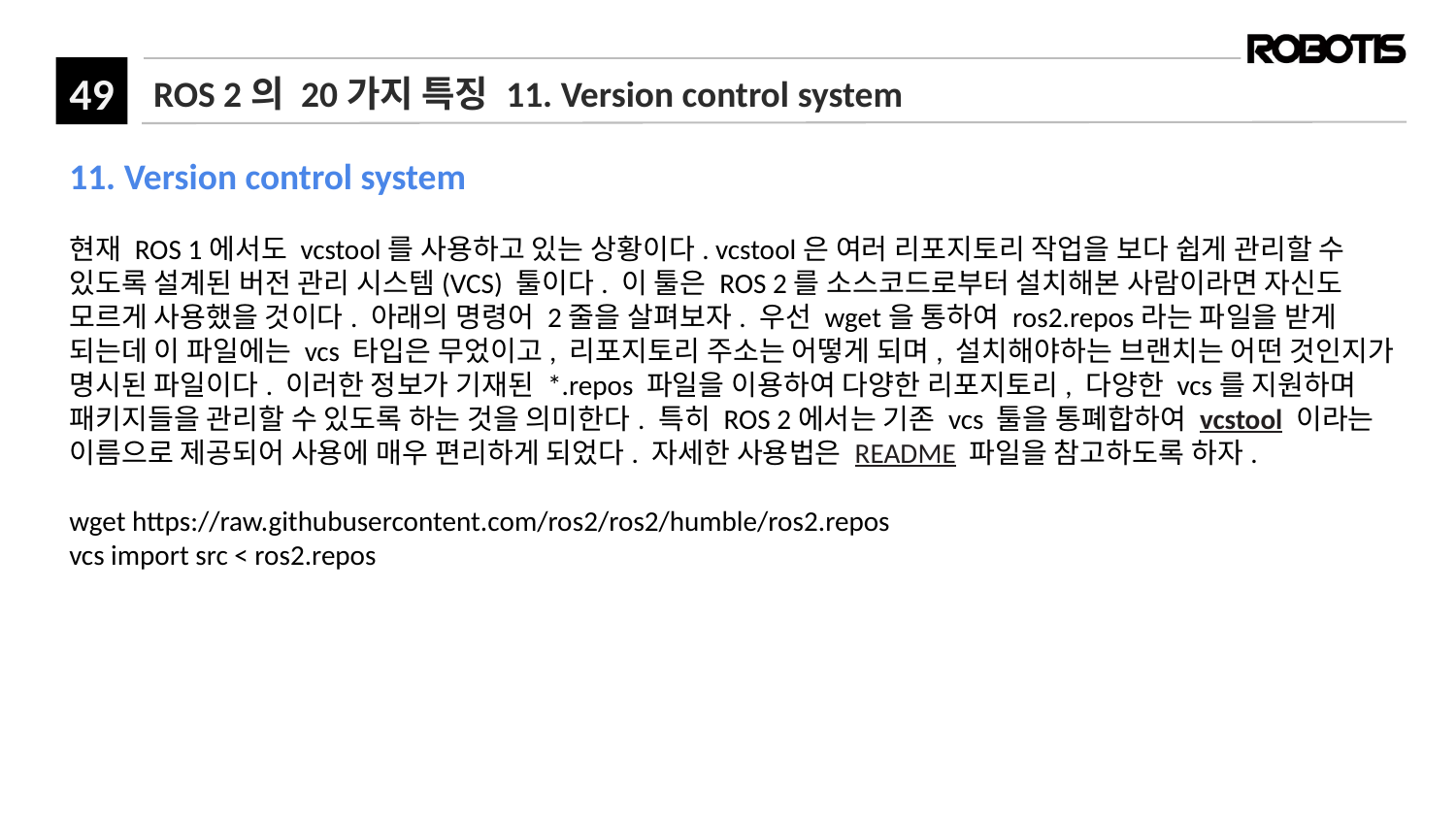

# ROS 2의 20가지 특징 11. Version control system
11. Version control system

현재 ROS 1에서도 vcstool를 사용하고 있는 상황이다. vcstool은 여러 리포지토리 작업을 보다 쉽게 관리할 수 있도록 설계된 버전 관리 시스템(VCS) 툴이다. 이 툴은 ROS 2를 소스코드로부터 설치해본 사람이라면 자신도 모르게 사용했을 것이다. 아래의 명령어 2줄을 살펴보자. 우선 wget을 통하여 ros2.repos라는 파일을 받게 되는데 이 파일에는 vcs 타입은 무었이고, 리포지토리 주소는 어떻게 되며, 설치해야하는 브랜치는 어떤 것인지가 명시된 파일이다. 이러한 정보가 기재된 *.repos 파일을 이용하여 다양한 리포지토리, 다양한 vcs를 지원하며 패키지들을 관리할 수 있도록 하는 것을 의미한다. 특히 ROS 2에서는 기존 vcs 툴을 통폐합하여 vcstool 이라는 이름으로 제공되어 사용에 매우 편리하게 되었다. 자세한 사용법은 README 파일을 참고하도록 하자.

wget https://raw.githubusercontent.com/ros2/ros2/humble/ros2.repos
vcs import src < ros2.repos